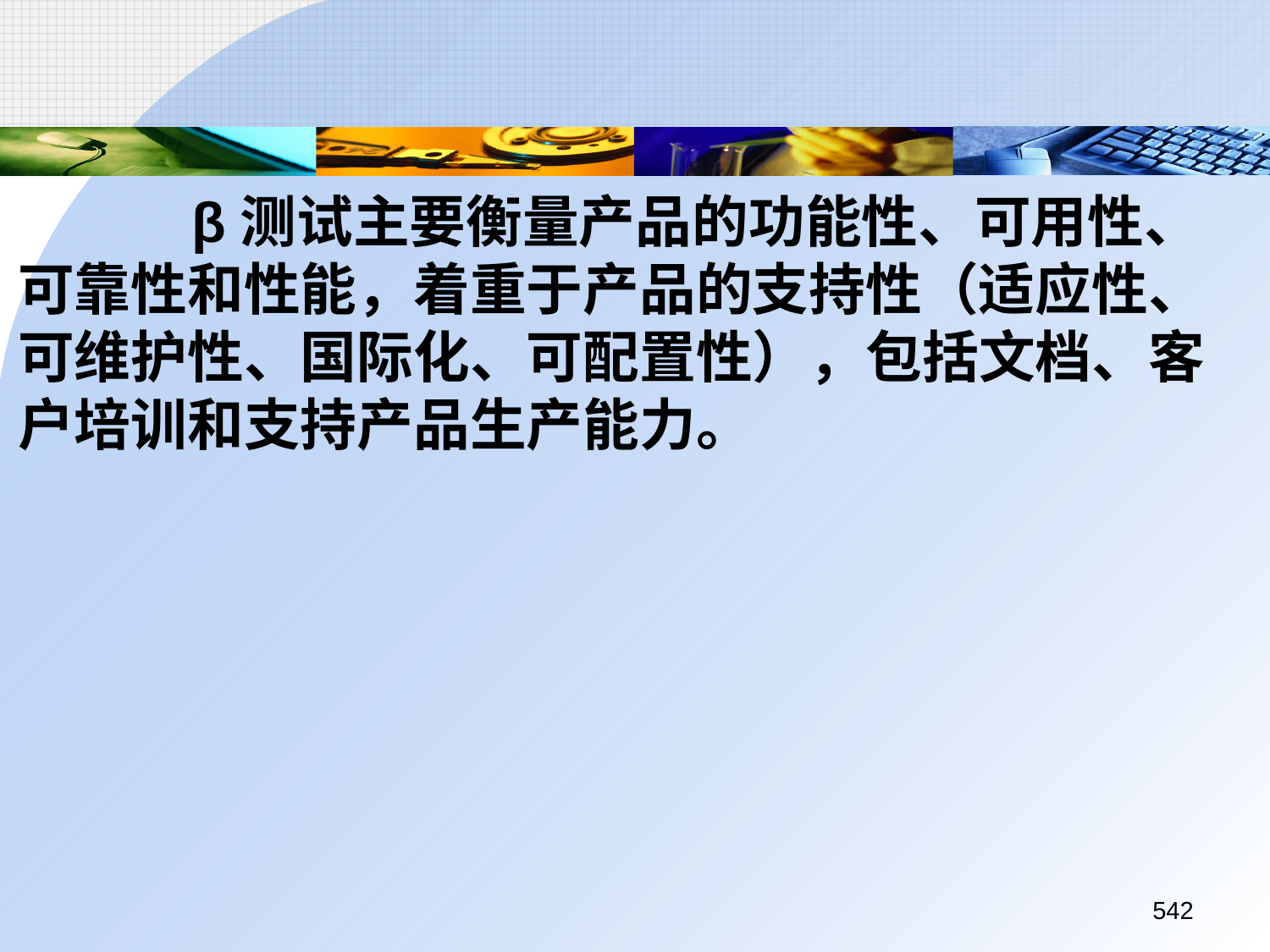

β测试主要衡量产品的功能性、可用性、可靠性和性能，着重于产品的支持性（适应性、可维护性、国际化、可配置性），包括文档、客户培训和支持产品生产能力。

542